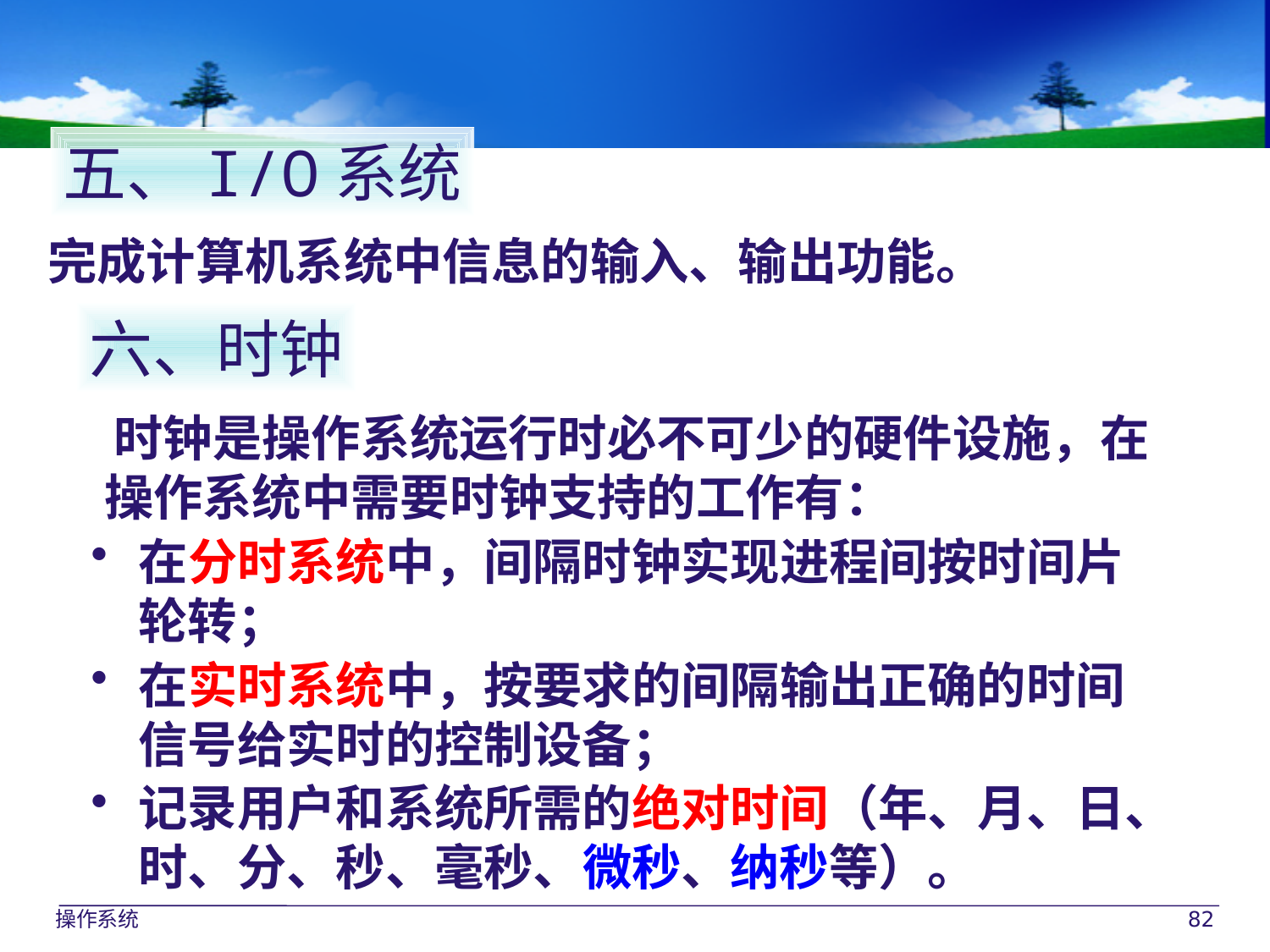

五、I/O系统
完成计算机系统中信息的输入、输出功能。
六、时钟
 时钟是操作系统运行时必不可少的硬件设施，在
操作系统中需要时钟支持的工作有：
在分时系统中，间隔时钟实现进程间按时间片
轮转；
在实时系统中，按要求的间隔输出正确的时间
信号给实时的控制设备；
记录用户和系统所需的绝对时间（年、月、日、
时、分、秒、毫秒、微秒、纳秒等）。
操作系统
82